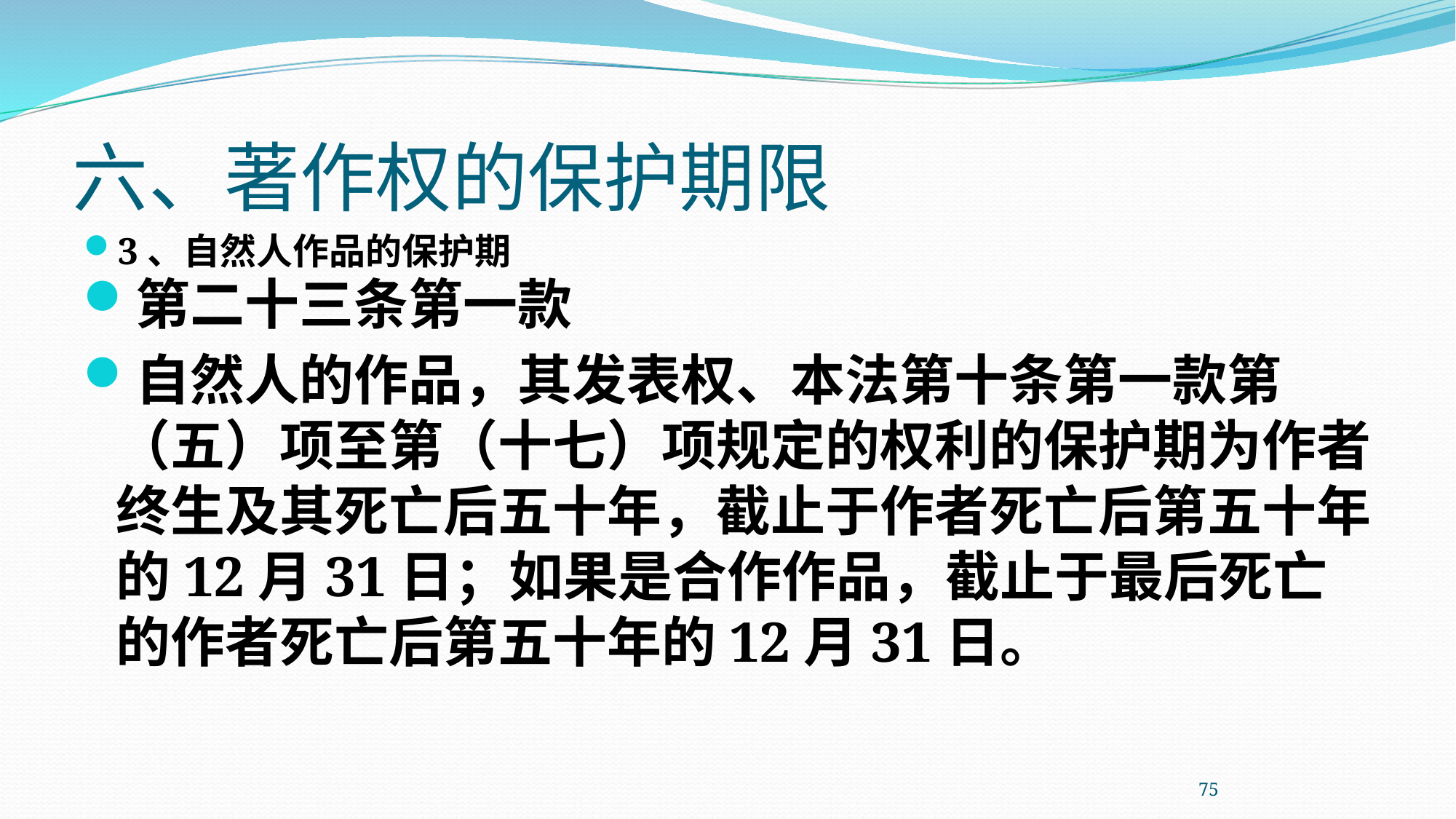

六、著作权的保护期限
3、自然人作品的保护期
第二十三条第一款
自然人的作品，其发表权、本法第十条第一款第（五）项至第（十七）项规定的权利的保护期为作者终生及其死亡后五十年，截止于作者死亡后第五十年的12月31日；如果是合作作品，截止于最后死亡的作者死亡后第五十年的12月31日。
75